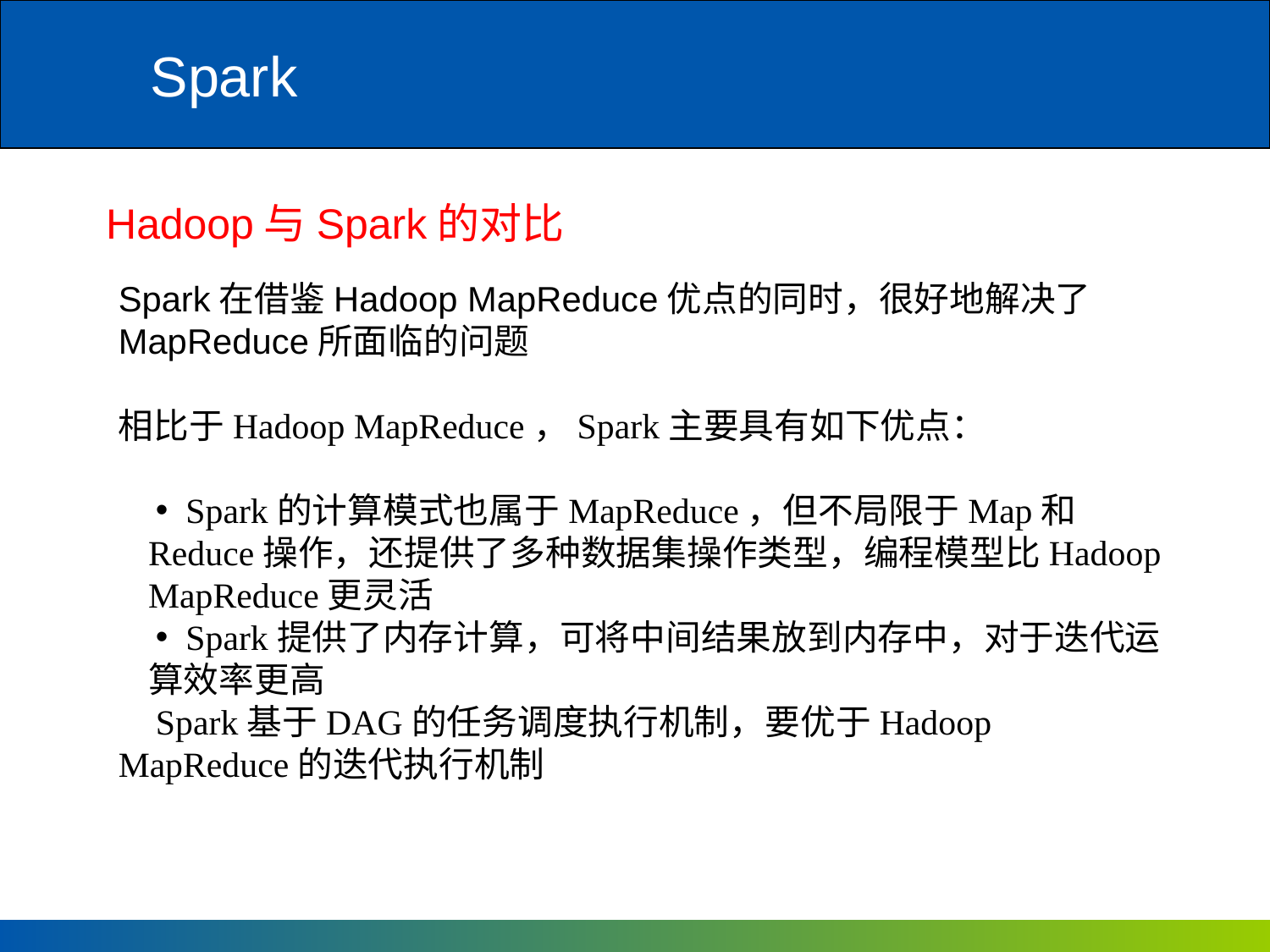

# Spark
Hadoop与Spark的对比
Spark在借鉴Hadoop MapReduce优点的同时，很好地解决了MapReduce所面临的问题

相比于Hadoop MapReduce，Spark主要具有如下优点：

Spark的计算模式也属于MapReduce，但不局限于Map和Reduce操作，还提供了多种数据集操作类型，编程模型比Hadoop MapReduce更灵活
Spark提供了内存计算，可将中间结果放到内存中，对于迭代运算效率更高
Spark基于DAG的任务调度执行机制，要优于Hadoop MapReduce的迭代执行机制